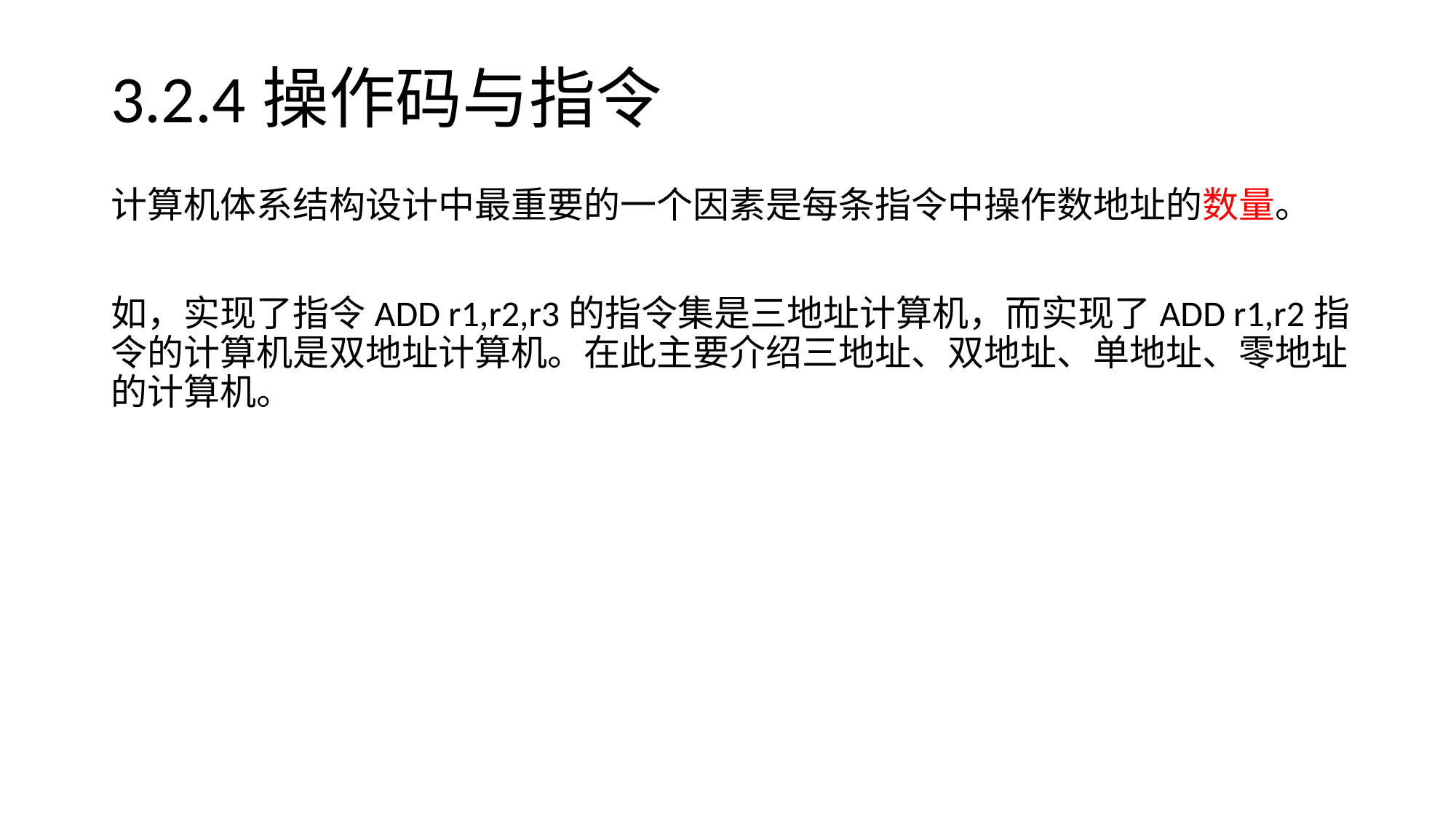

# 3.2.4操作码与指令
计算机体系结构设计中最重要的一个因素是每条指令中操作数地址的数量。

如，实现了指令ADD r1,r2,r3的指令集是三地址计算机，而实现了ADD r1,r2指令的计算机是双地址计算机。在此主要介绍三地址、双地址、单地址、零地址的计算机。